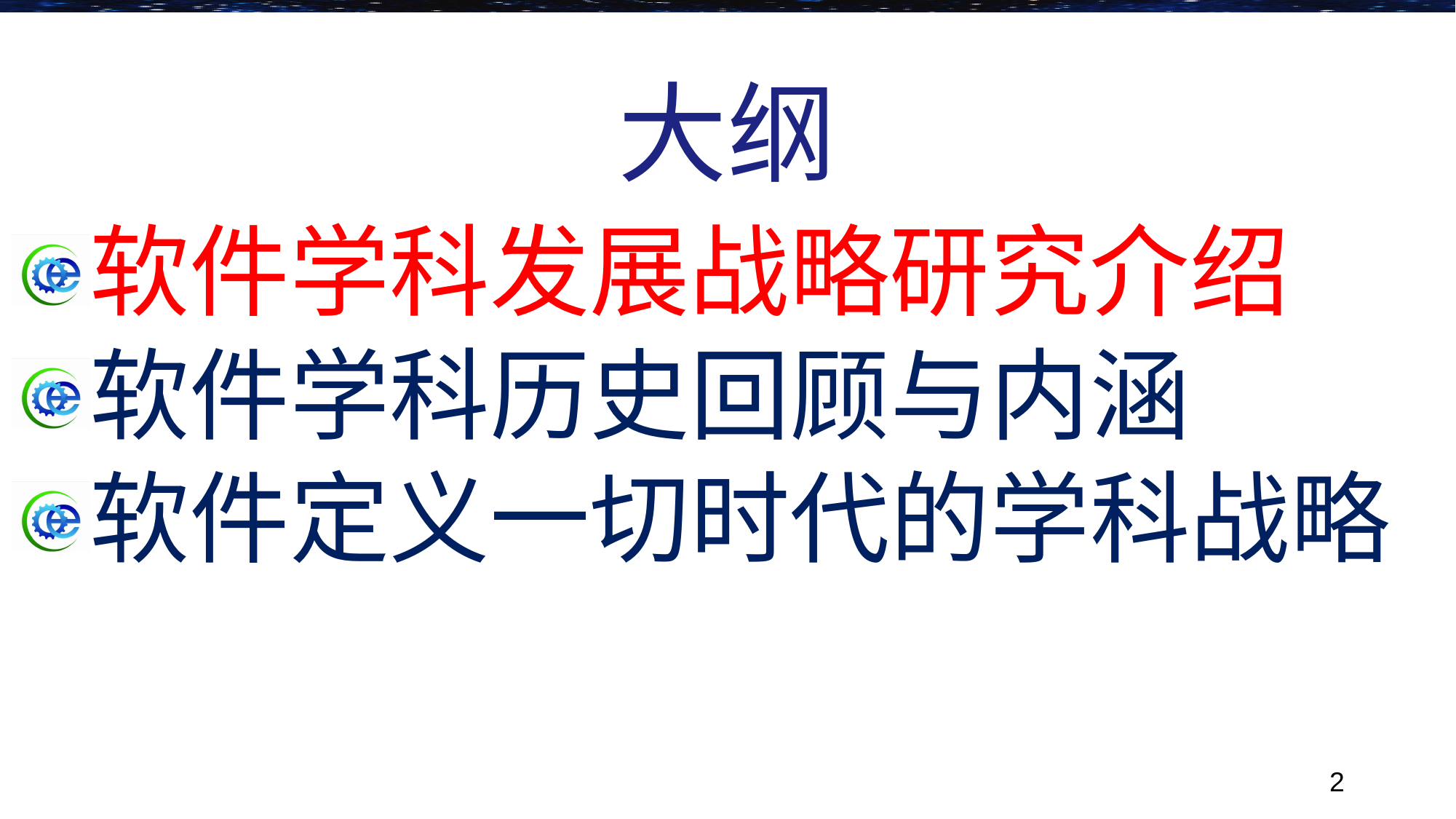

# 大纲
软件学科发展战略研究介绍
软件学科历史回顾与内涵
软件定义一切时代的学科战略
2